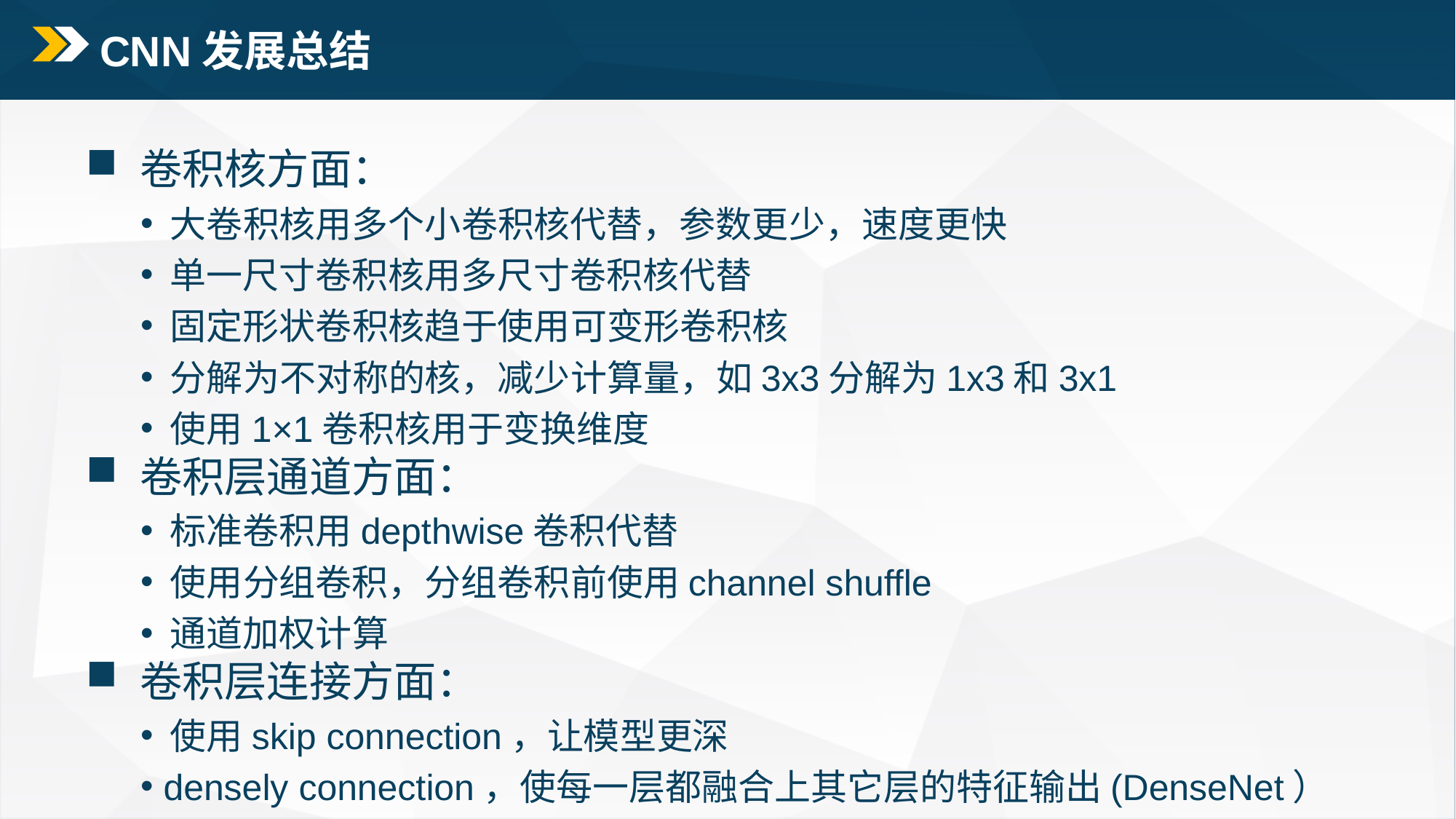

# CNN发展总结
 卷积核方面：
 大卷积核用多个小卷积核代替，参数更少，速度更快
 单一尺寸卷积核用多尺寸卷积核代替
 固定形状卷积核趋于使用可变形卷积核
 分解为不对称的核，减少计算量，如3x3分解为1x3和3x1
 使用1×1卷积核用于变换维度
 卷积层通道方面：
 标准卷积用depthwise卷积代替
 使用分组卷积，分组卷积前使用channel shuffle
 通道加权计算
 卷积层连接方面：
 使用skip connection，让模型更深
 densely connection，使每一层都融合上其它层的特征输出(DenseNet）